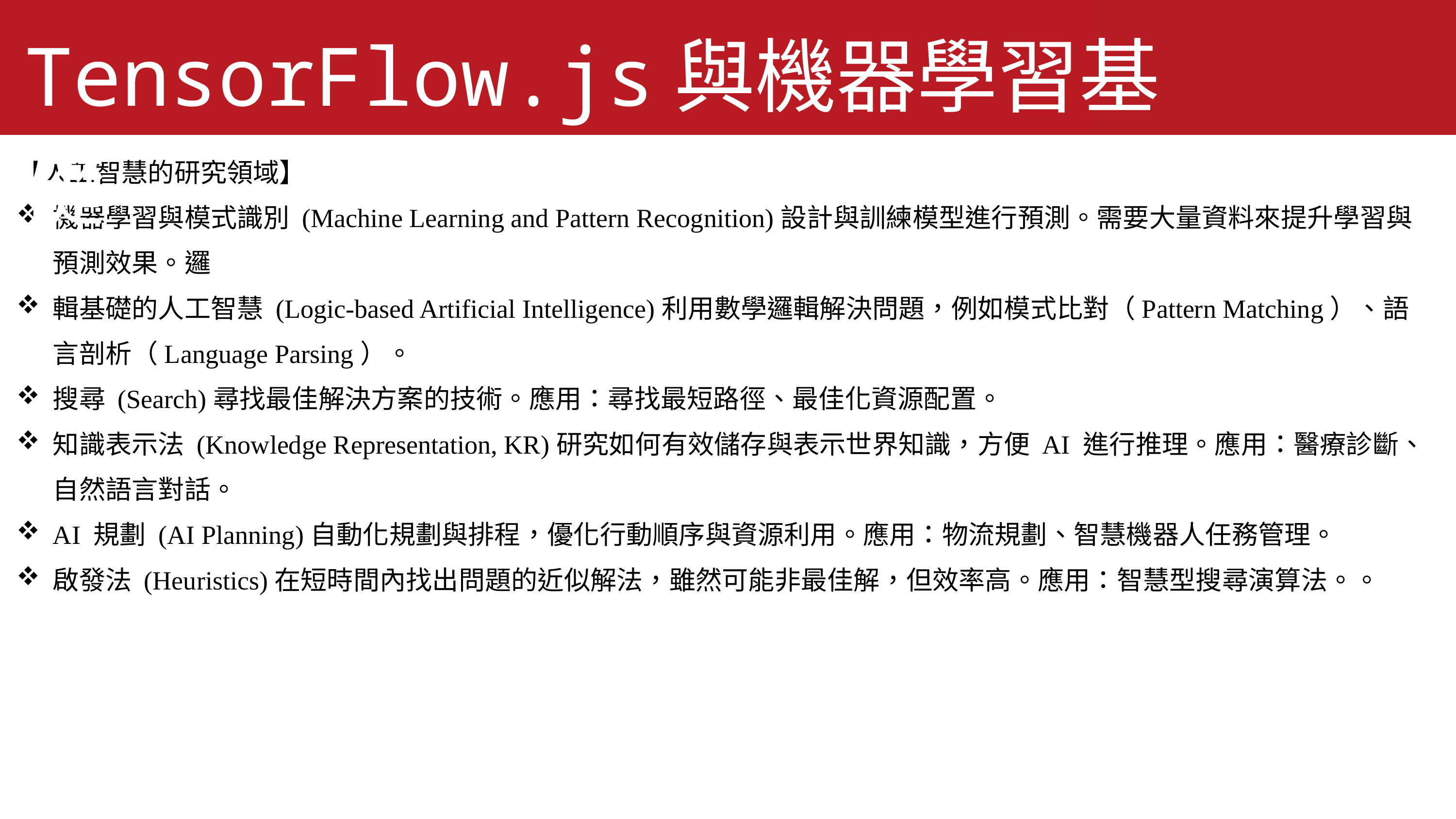

TensorFlow.js與機器學習基礎
【人工智慧的研究領域】
機器學習與模式識別 (Machine Learning and Pattern Recognition)設計與訓練模型進行預測。需要大量資料來提升學習與預測效果。邏
輯基礎的人工智慧 (Logic-based Artificial Intelligence)利用數學邏輯解決問題，例如模式比對（Pattern Matching）、語言剖析（Language Parsing）。
搜尋 (Search)尋找最佳解決方案的技術。應用：尋找最短路徑、最佳化資源配置。
知識表示法 (Knowledge Representation, KR)研究如何有效儲存與表示世界知識，方便 AI 進行推理。應用：醫療診斷、自然語言對話。
AI 規劃 (AI Planning)自動化規劃與排程，優化行動順序與資源利用。應用：物流規劃、智慧機器人任務管理。
啟發法 (Heuristics)在短時間內找出問題的近似解法，雖然可能非最佳解，但效率高。應用：智慧型搜尋演算法。。